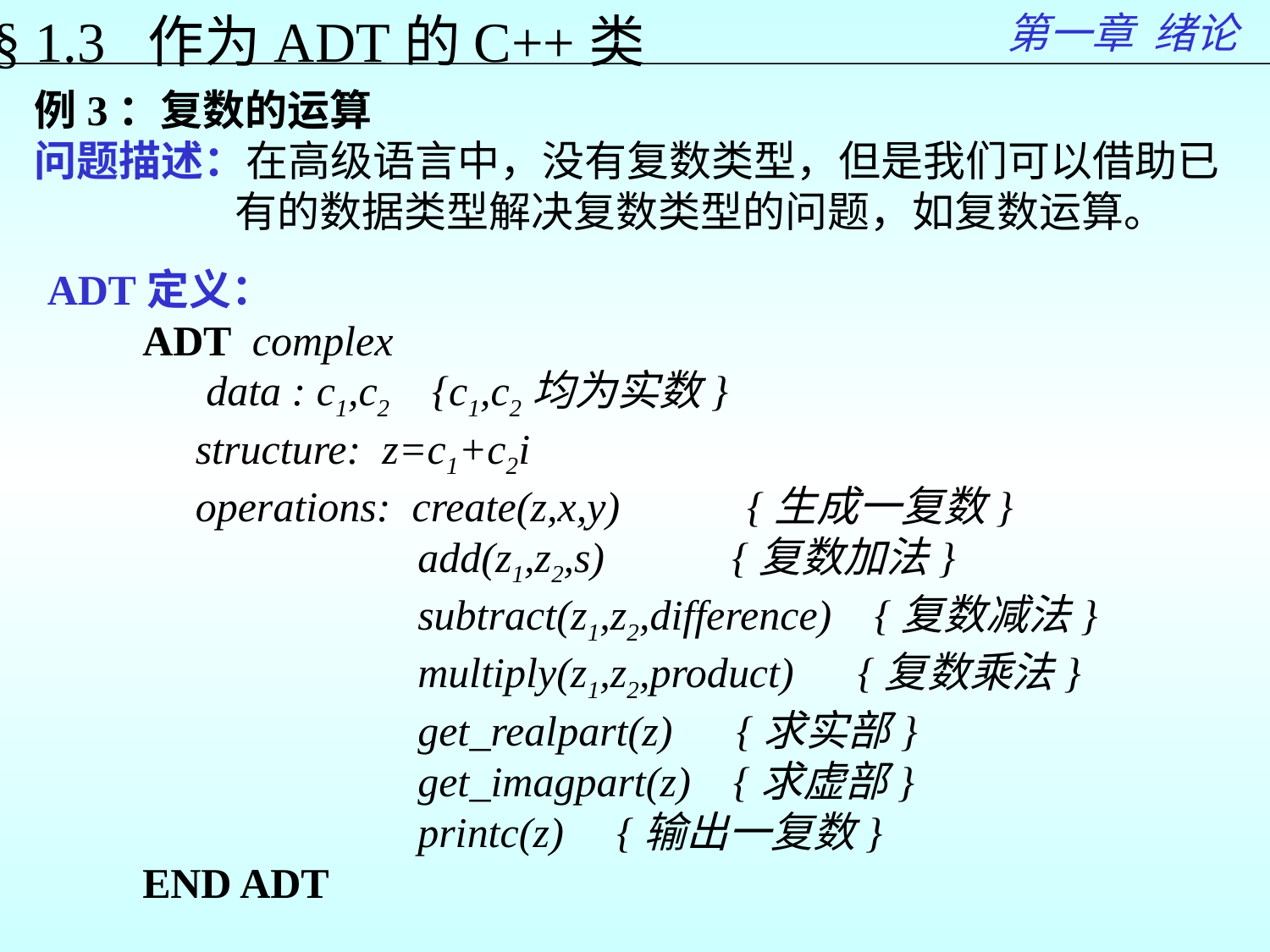

第一章  绪论

§ 1.3  作为ADT的C++类
例3：复数的运算
问题描述：在高级语言中，没有复数类型，但是我们可以借助已
                    有的数据类型解决复数类型的问题，如复数运算。
ADT定义：
         ADT  complex
               data : c1,c2    {c1,c2均为实数}
              structure:  z=c1+c2i
              operations:  create(z,x,y)            {生成一复数}
                                   add(z1,z2,s)            {复数加法}
                                   subtract(z1,z2,difference)    {复数减法}
                                   multiply(z1,z2,product)      {复数乘法}
                                   get_realpart(z)      {求实部}
                                   get_imagpart(z)    {求虚部}
                                   printc(z)     {输出一复数}
         END ADT